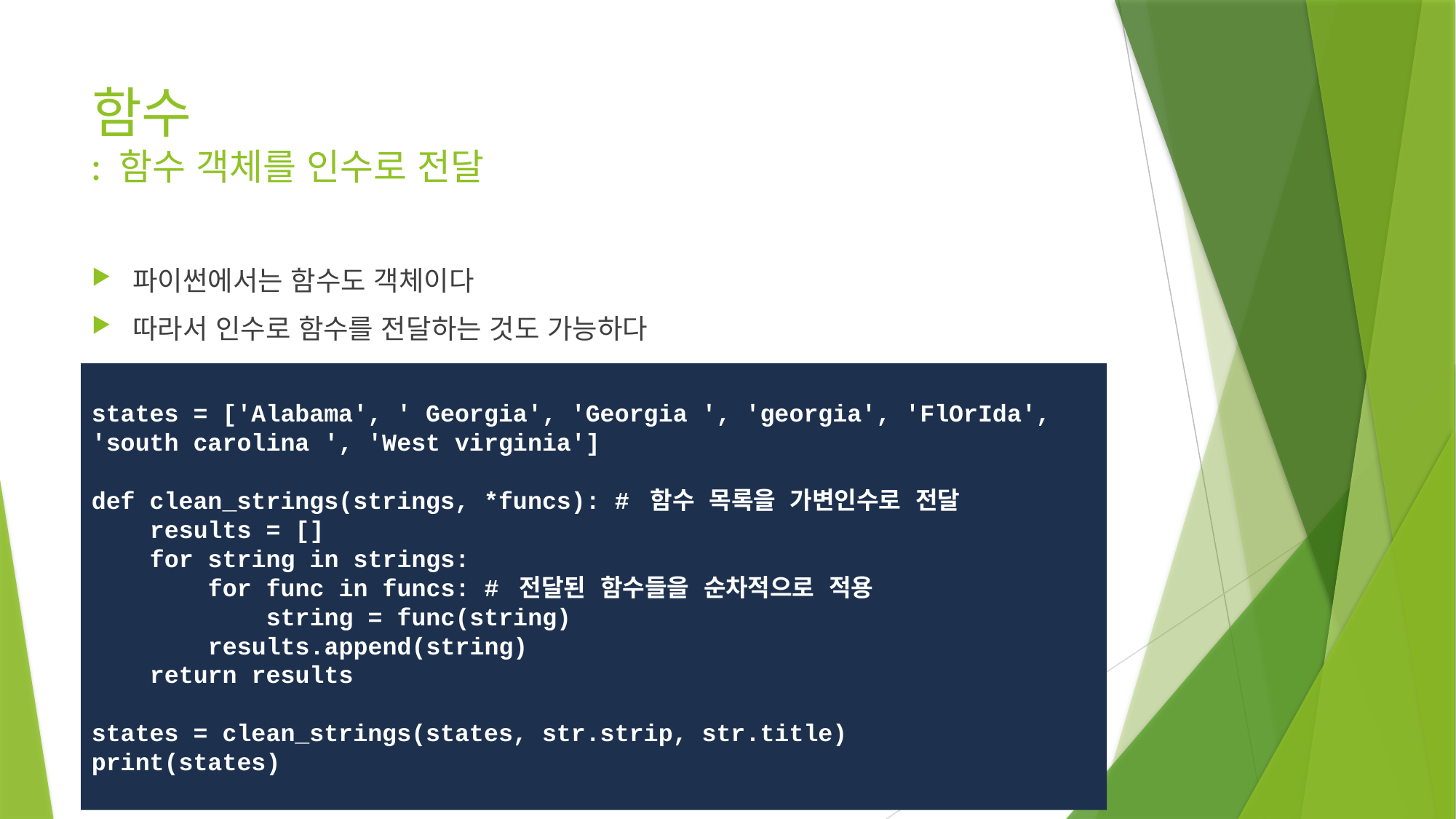

# 함수 : 함수 객체를 인수로 전달
파이썬에서는 함수도 객체이다
따라서 인수로 함수를 전달하는 것도 가능하다

states = ['Alabama', ' Georgia', 'Georgia ', 'georgia', 'FlOrIda', 'south carolina ', 'West virginia']
def clean_strings(strings, *funcs): # 함수 목록을 가변인수로 전달
    results = []
    for string in strings:
        for func in funcs: # 전달된 함수들을 순차적으로 적용
            string = func(string)
        results.append(string)
    return results
states = clean_strings(states, str.strip, str.title)
print(states)